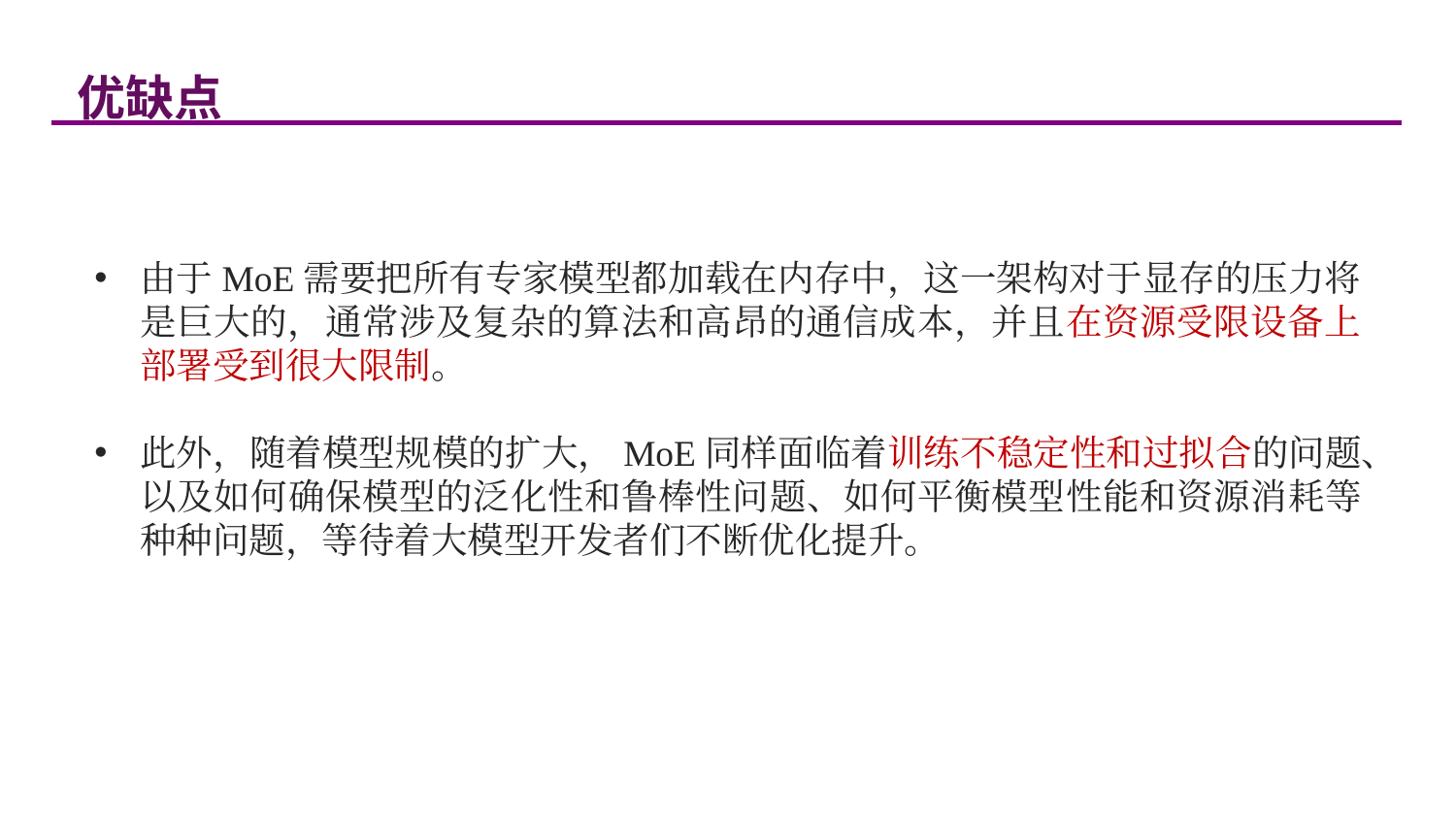

优缺点
由于MoE需要把所有专家模型都加载在内存中，这一架构对于显存的压力将是巨大的，通常涉及复杂的算法和高昂的通信成本，并且在资源受限设备上部署受到很大限制。

此外，随着模型规模的扩大，MoE同样面临着训练不稳定性和过拟合的问题、以及如何确保模型的泛化性和鲁棒性问题、如何平衡模型性能和资源消耗等种种问题，等待着大模型开发者们不断优化提升。